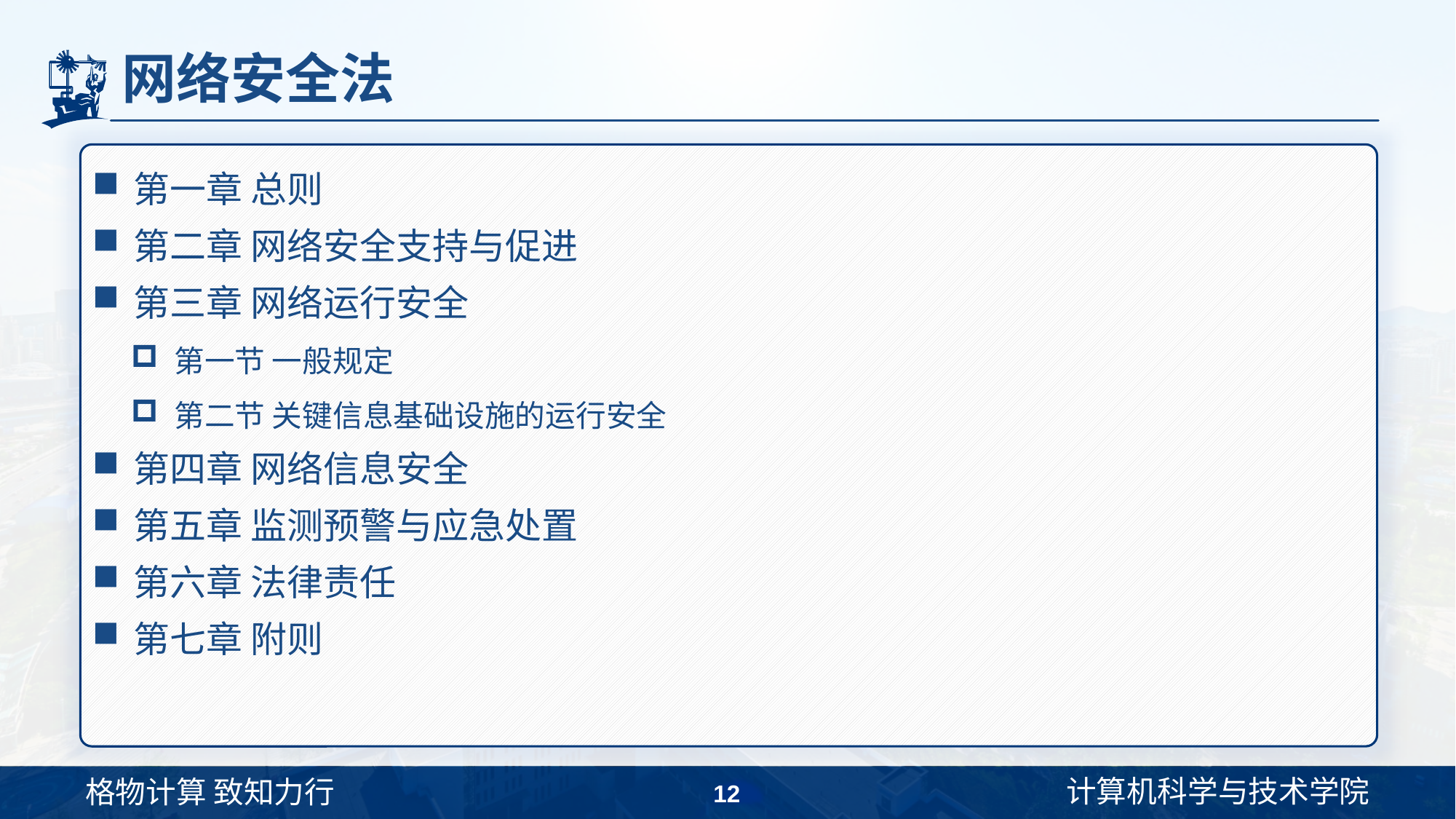

# 网络安全法
第一章 总则
第二章 网络安全支持与促进
第三章 网络运行安全
第一节 一般规定
第二节 关键信息基础设施的运行安全
第四章 网络信息安全
第五章 监测预警与应急处置
第六章 法律责任
第七章 附则
12